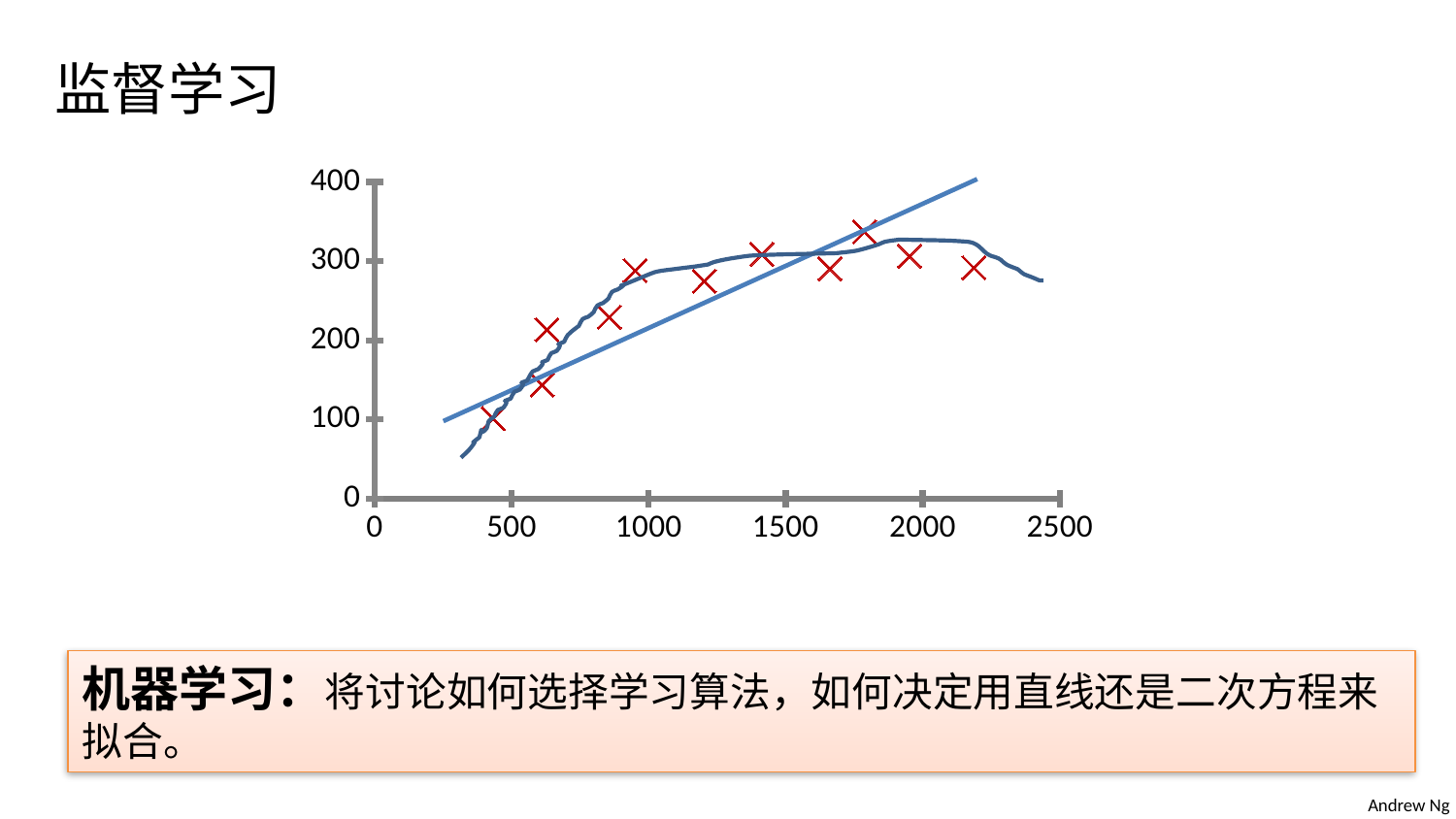

监督学习

### Chart

| Category | Size (feet2) |
|---|---|
机器学习：将讨论如何选择学习算法，如何决定用直线还是二次方程来拟合。